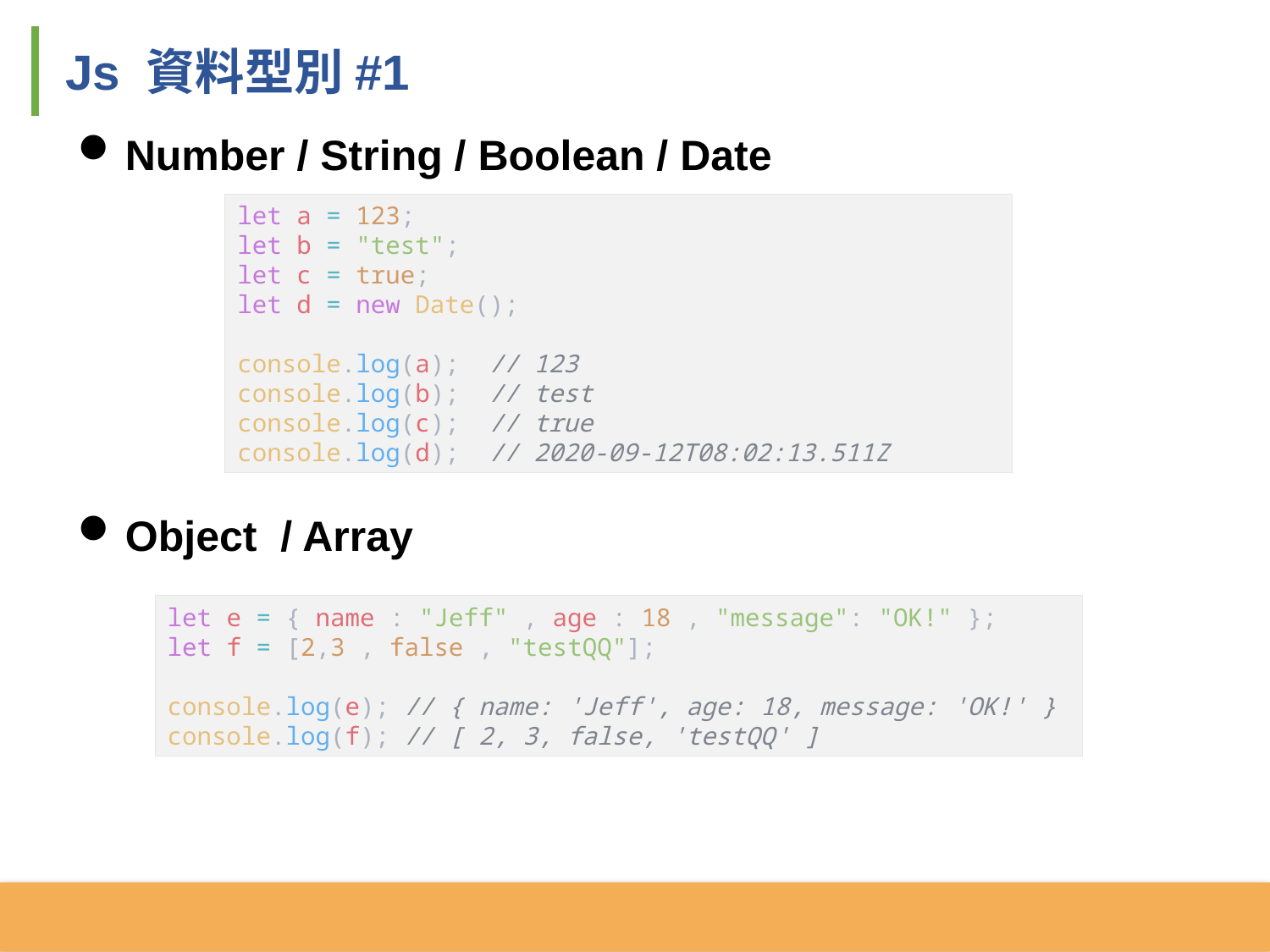

Js 資料型別#1
Number / String / Boolean / Date

Object  / Array

let a = 123;
let b = "test";
let c = true;
let d = new Date();
console.log(a);  // 123
console.log(b);  // test
console.log(c);  // true
console.log(d);  // 2020-09-12T08:02:13.511Z
let e = { name : "Jeff" , age : 18 , "message": "OK!" };
let f = [2,3 , false , "testQQ"];
console.log(e); // { name: 'Jeff', age: 18, message: 'OK!' }
console.log(f); // [ 2, 3, false, 'testQQ' ]